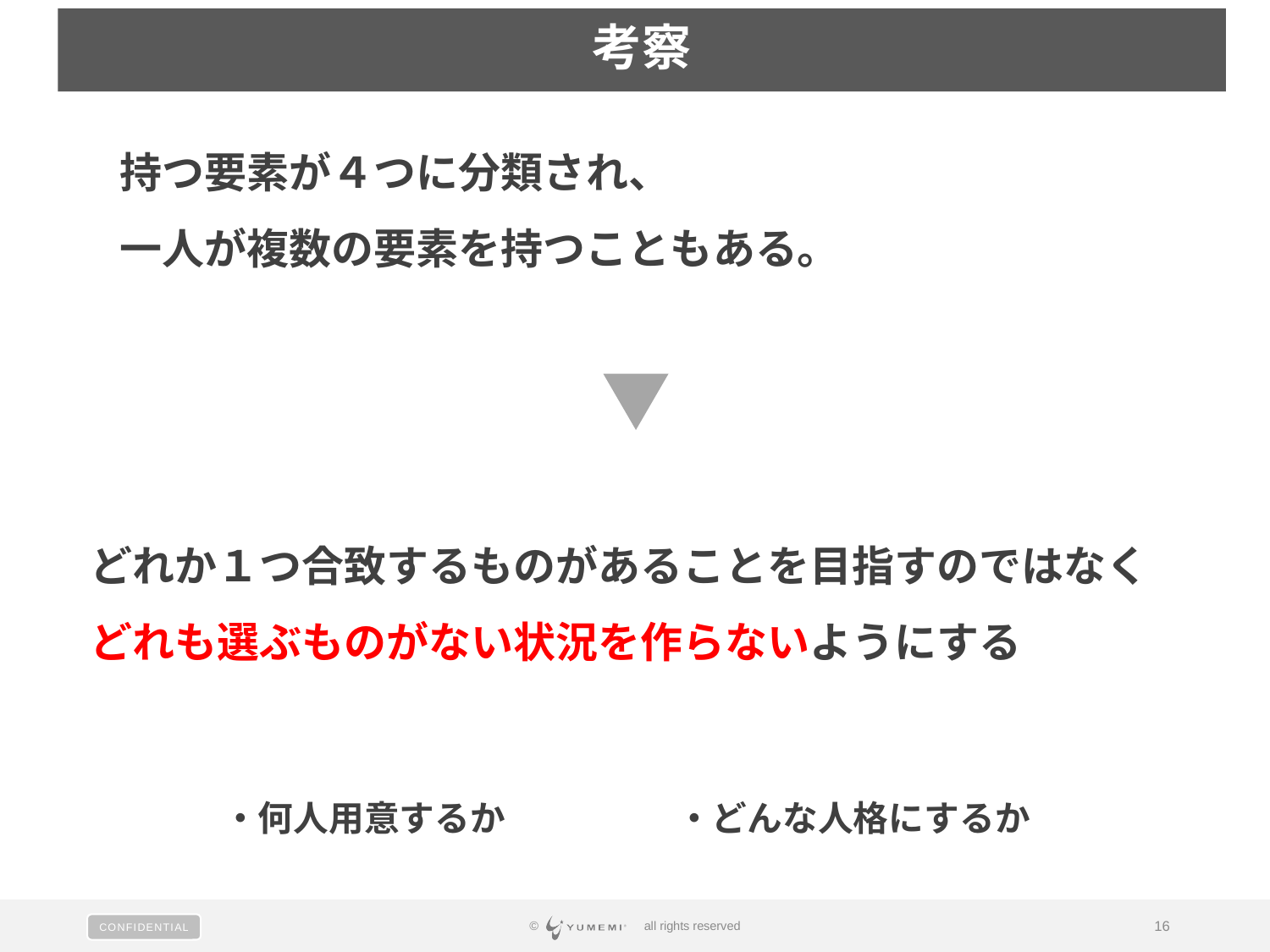

考察
持つ要素が４つに分類され、
一人が複数の要素を持つこともある。

どれか１つ合致するものがあることを目指すのではなく
どれも選ぶものがない状況を作らないようにする
・何人用意するか
・どんな人格にするか
©                         　 all rights reserved
16